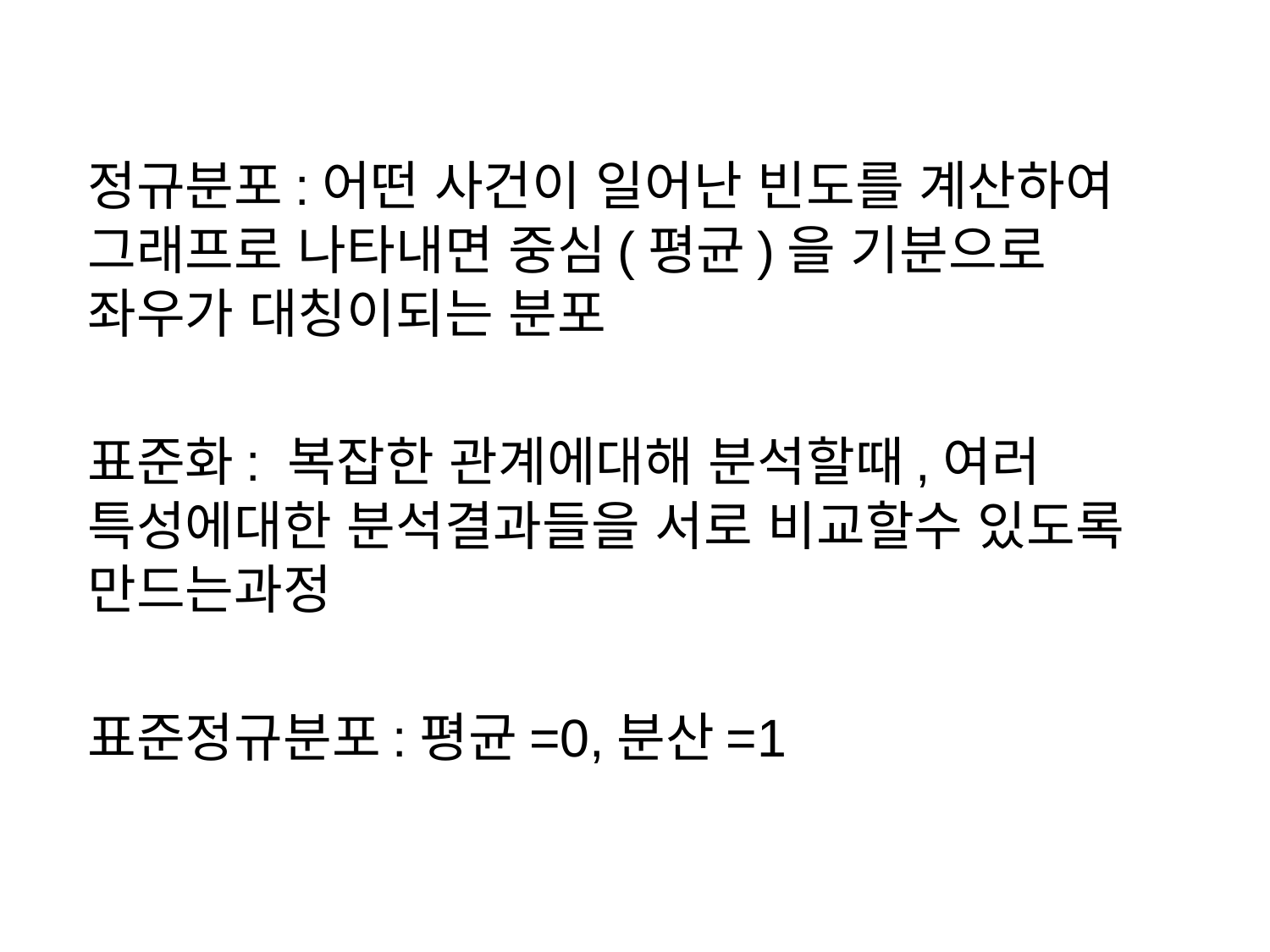

정규분포:어떤 사건이 일어난 빈도를 계산하여 그래프로 나타내면 중심(평균)을 기분으로 좌우가 대칭이되는 분포

표준화: 복잡한 관계에대해 분석할때,여러 특성에대한 분석결과들을 서로 비교할수 있도록 만드는과정

표준정규분포:평균=0,분산=1